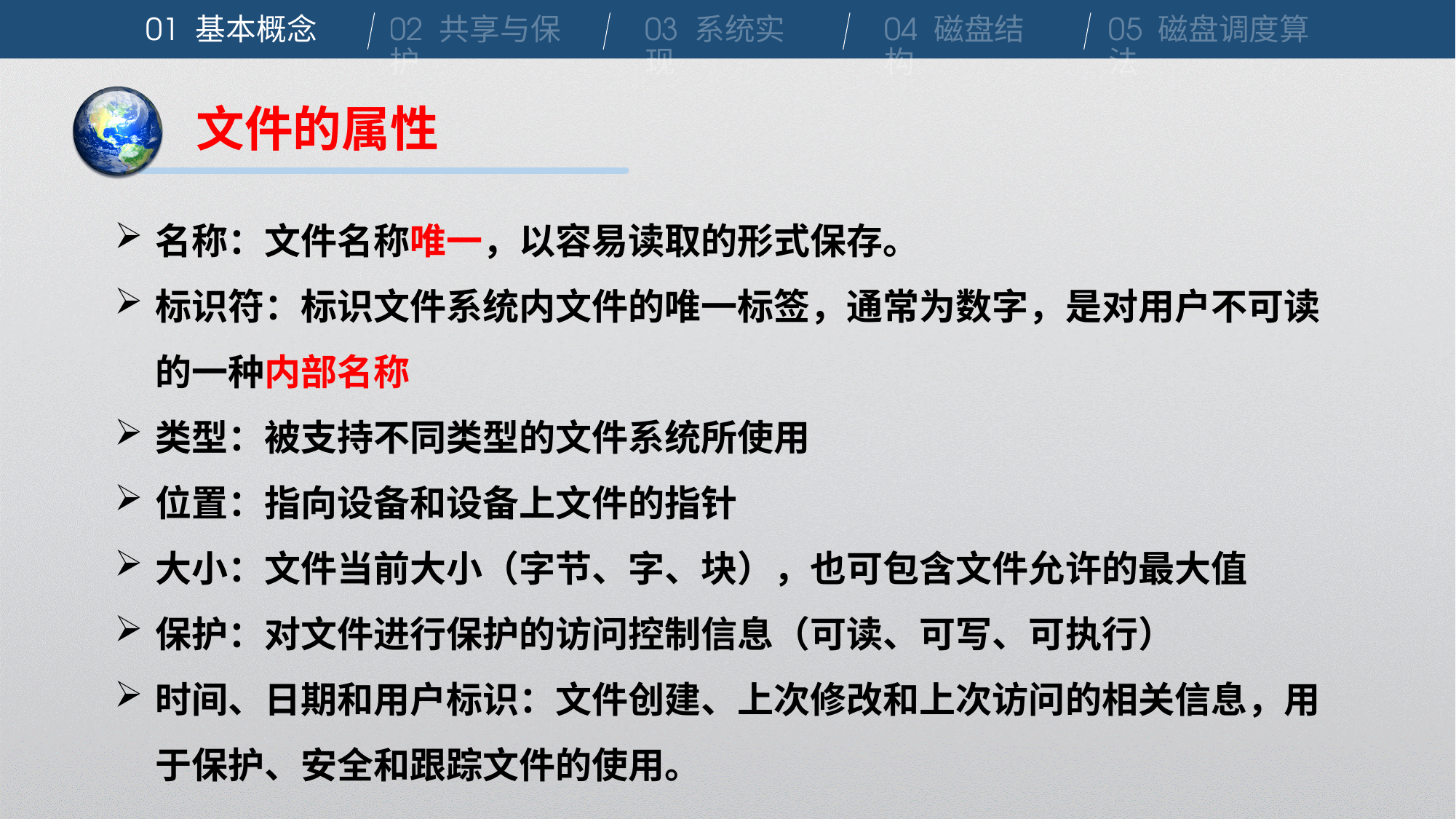

01 基本概念
02 共享与保护
03 系统实现
04 磁盘结构
05 磁盘调度算法
文件的属性
名称：文件名称唯一，以容易读取的形式保存。
标识符：标识文件系统内文件的唯一标签，通常为数字，是对用户不可读的一种内部名称
类型：被支持不同类型的文件系统所使用
位置：指向设备和设备上文件的指针
大小：文件当前大小（字节、字、块），也可包含文件允许的最大值
保护：对文件进行保护的访问控制信息（可读、可写、可执行）
时间、日期和用户标识：文件创建、上次修改和上次访问的相关信息，用于保护、安全和跟踪文件的使用。